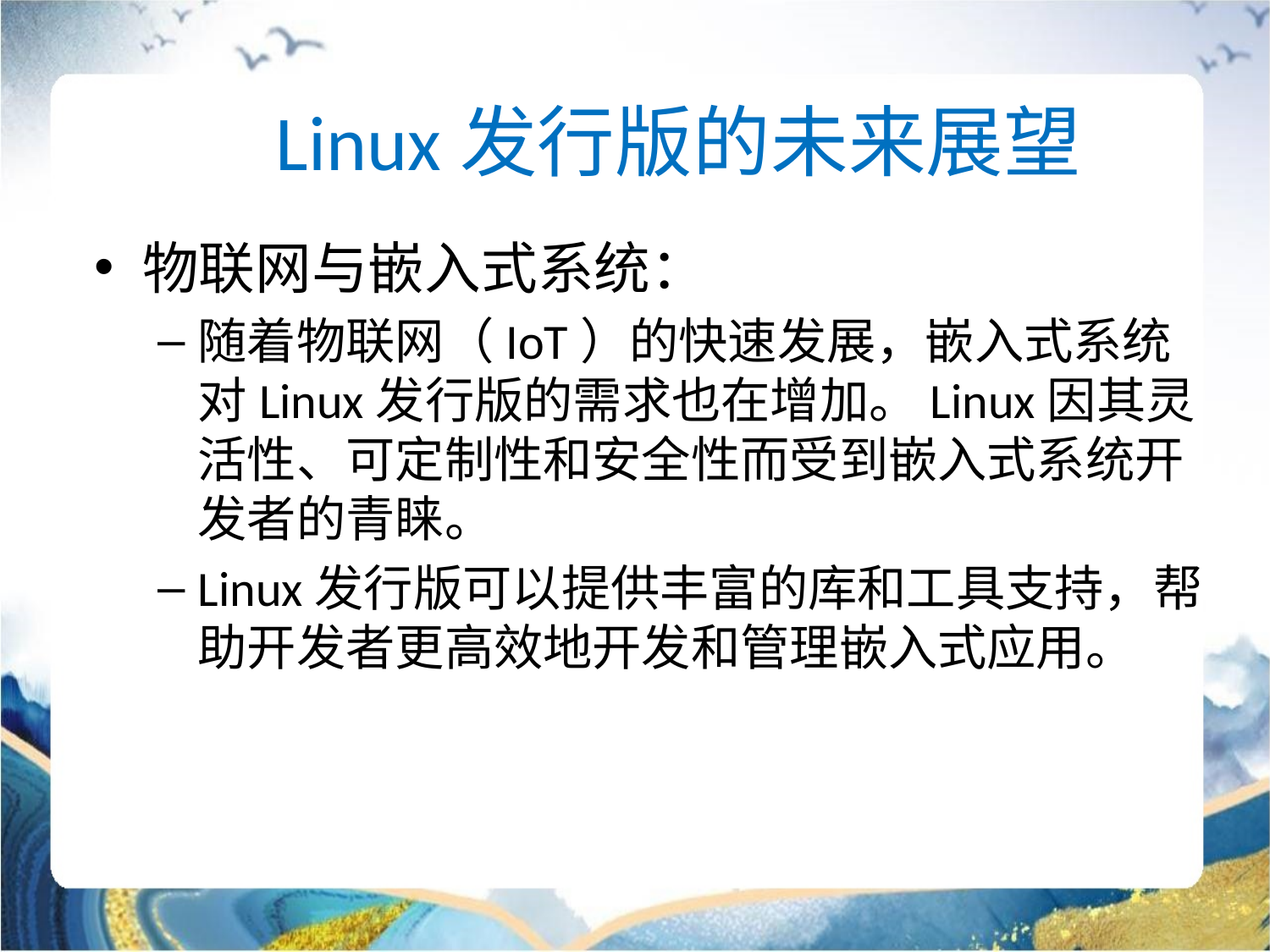

Linux发行版的未来展望
物联网与嵌入式系统：
随着物联网（IoT）的快速发展，嵌入式系统对Linux发行版的需求也在增加。Linux因其灵活性、可定制性和安全性而受到嵌入式系统开发者的青睐。
Linux发行版可以提供丰富的库和工具支持，帮助开发者更高效地开发和管理嵌入式应用。